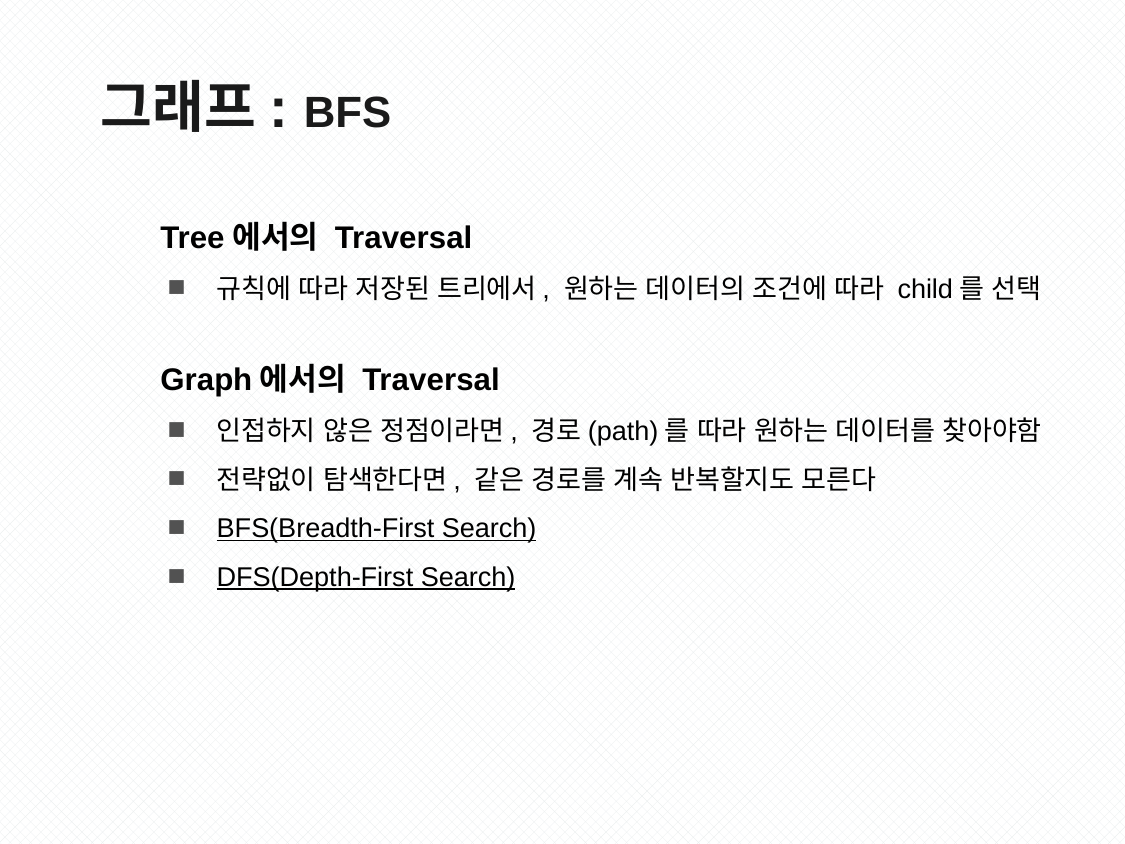

그래프: BFS
Tree에서의 Traversal
규칙에 따라 저장된 트리에서, 원하는 데이터의 조건에 따라 child를 선택
Graph에서의 Traversal
인접하지 않은 정점이라면, 경로(path)를 따라 원하는 데이터를 찾아야함
전략없이 탐색한다면, 같은 경로를 계속 반복할지도 모른다
BFS(Breadth-First Search)
DFS(Depth-First Search)